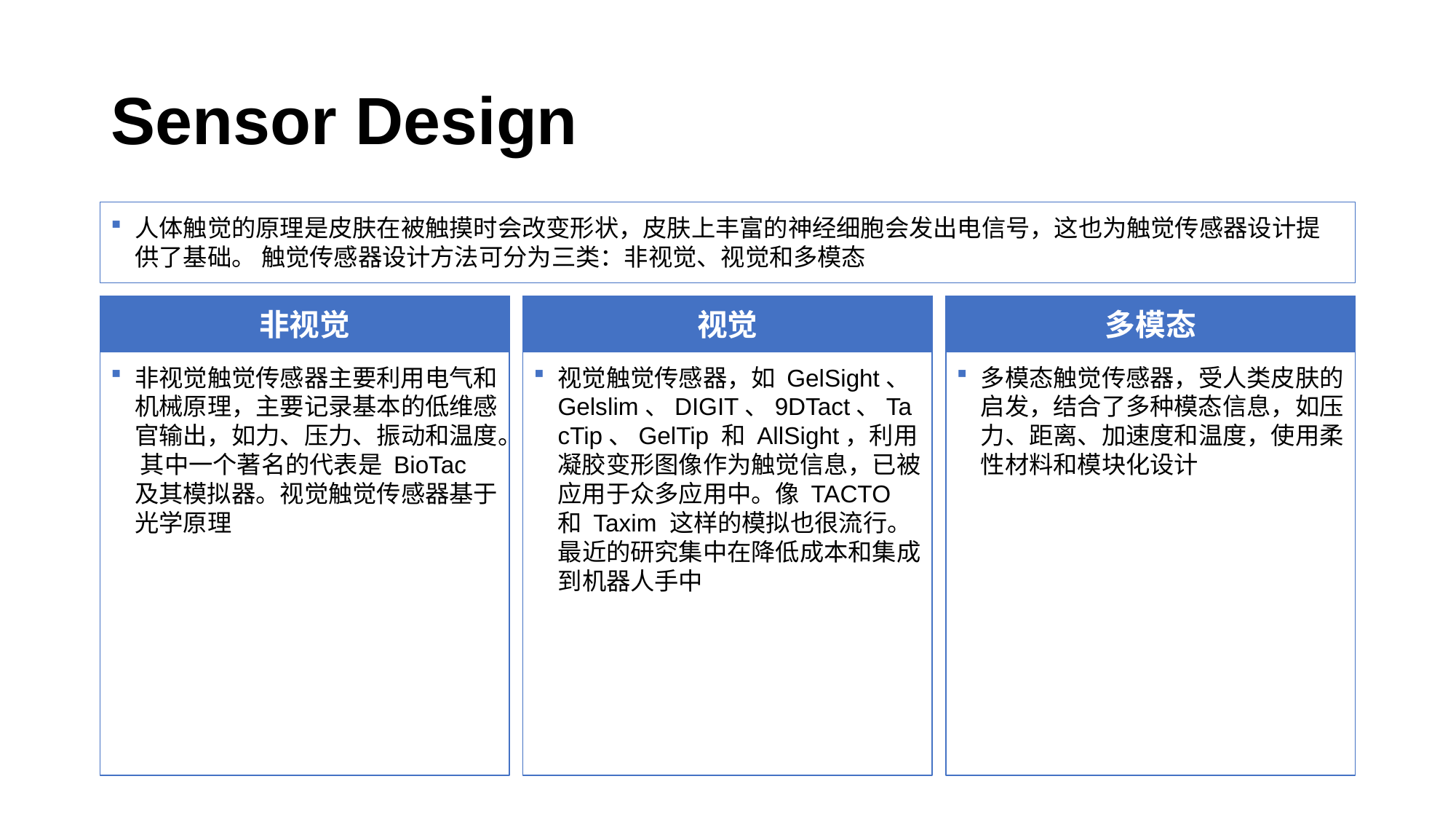

# Sensor Design
人体触觉的原理是皮肤在被触摸时会改变形状，皮肤上丰富的神经细胞会发出电信号，这也为触觉传感器设计提供了基础。 触觉传感器设计方法可分为三类：非视觉、视觉和多模态
非视觉
视觉
多模态
非视觉触觉传感器主要利用电气和机械原理，主要记录基本的低维感官输出，如力、压力、振动和温度。 其中一个著名的代表是 BioTac 及其模拟器。视觉触觉传感器基于光学原理
视觉触觉传感器，如 GelSight、Gelslim、DIGIT、9DTact、TacTip、GelTip 和 AllSight，利用凝胶变形图像作为触觉信息，已被应用于众多应用中。像 TACTO 和 Taxim 这样的模拟也很流行。最近的研究集中在降低成本和集成到机器人手中

多模态触觉传感器，受人类皮肤的启发，结合了多种模态信息，如压力、距离、加速度和温度，使用柔性材料和模块化设计